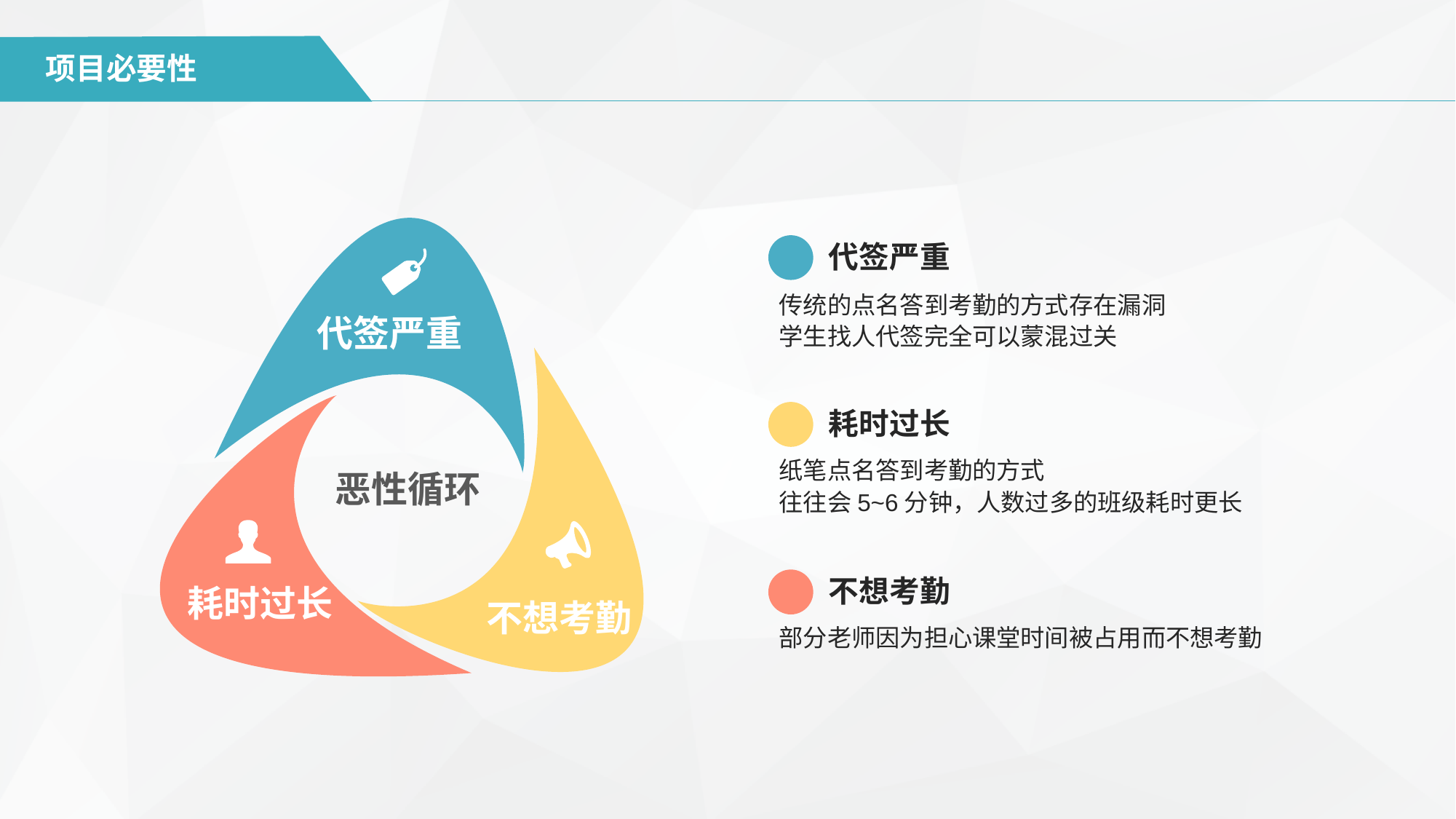

项目必要性

代签严重
代签严重

传统的点名答到考勤的方式存在漏洞
学生找人代签完全可以蒙混过关

不想考勤
耗时过长

纸笔点名答到考勤的方式
往往会5~6分钟，人数过多的班级耗时更长

耗时过长
恶性循环
不想考勤

部分老师因为担心课堂时间被占用而不想考勤